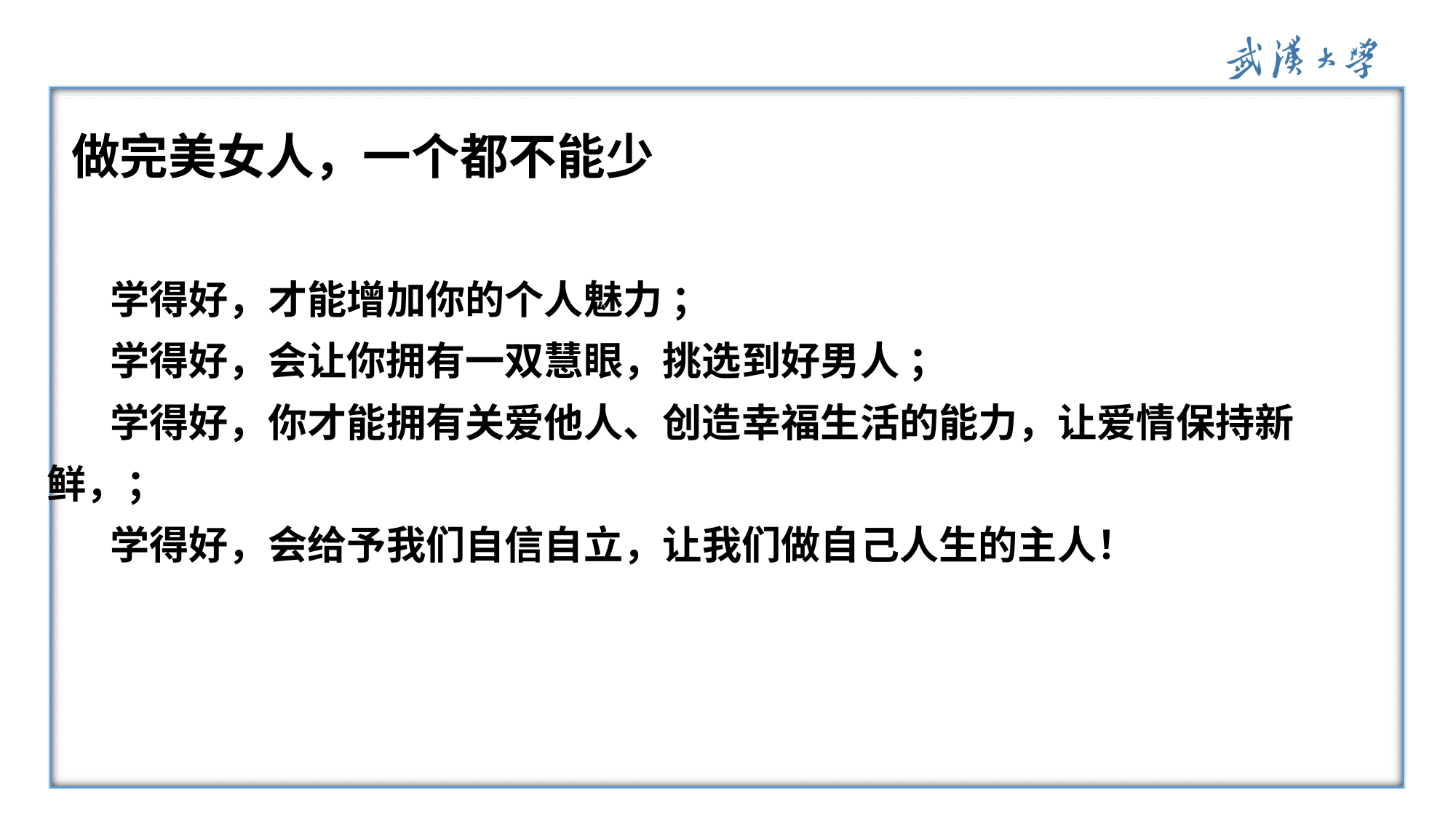

做完美女人，一个都不能少
      学得好，才能增加你的个人魅力 ；
      学得好，会让你拥有一双慧眼，挑选到好男人 ；
      学得好，你才能拥有关爱他人、创造幸福生活的能力，让爱情保持新鲜，；
      学得好，会给予我们自信自立，让我们做自己人生的主人！